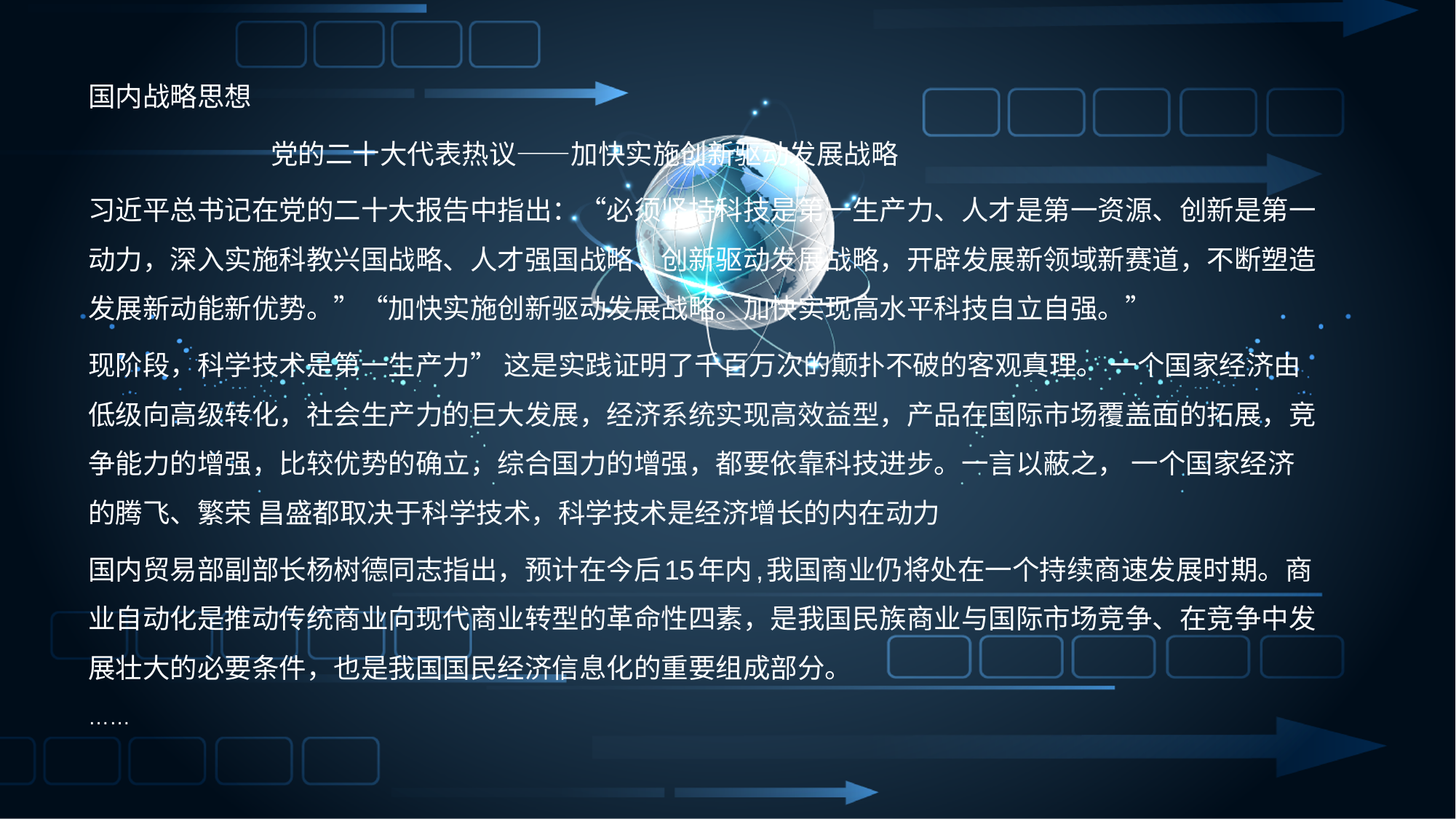

国内战略思想
                             党的二十大代表热议——加快实施创新驱动发展战略
习近平总书记在党的二十大报告中指出：“必须坚持科技是第一生产力、人才是第一资源、创新是第一动力，深入实施科教兴国战略、人才强国战略、创新驱动发展战略，开辟发展新领域新赛道，不断塑造发展新动能新优势。”“加快实施创新驱动发展战略。加快实现高水平科技自立自强。”
现阶段，科学技术是第一生产力” 这是实践证明了千百万次的颠扑不破的客观真理。 一个国家经济由低级向高级转化，社会生产力的巨大发展，经济系统实现高效益型，产品在国际市场覆盖面的拓展，竞争能力的增强，比较优势的确立，综合国力的增强，都要依靠科技进步。一言以蔽之， 一个国家经济的腾飞、繁荣 昌盛都取决于科学技术，科学技术是经济增长的内在动力
国内贸易部副部长杨树德同志指出，预计在今后15年内,我国商业仍将处在一个持续商速发展时期。商业自动化是推动传统商业向现代商业转型的革命性四素，是我国民族商业与国际市场竞争、在竞争中发展壮大的必要条件，也是我国国民经济信息化的重要组成部分。
……